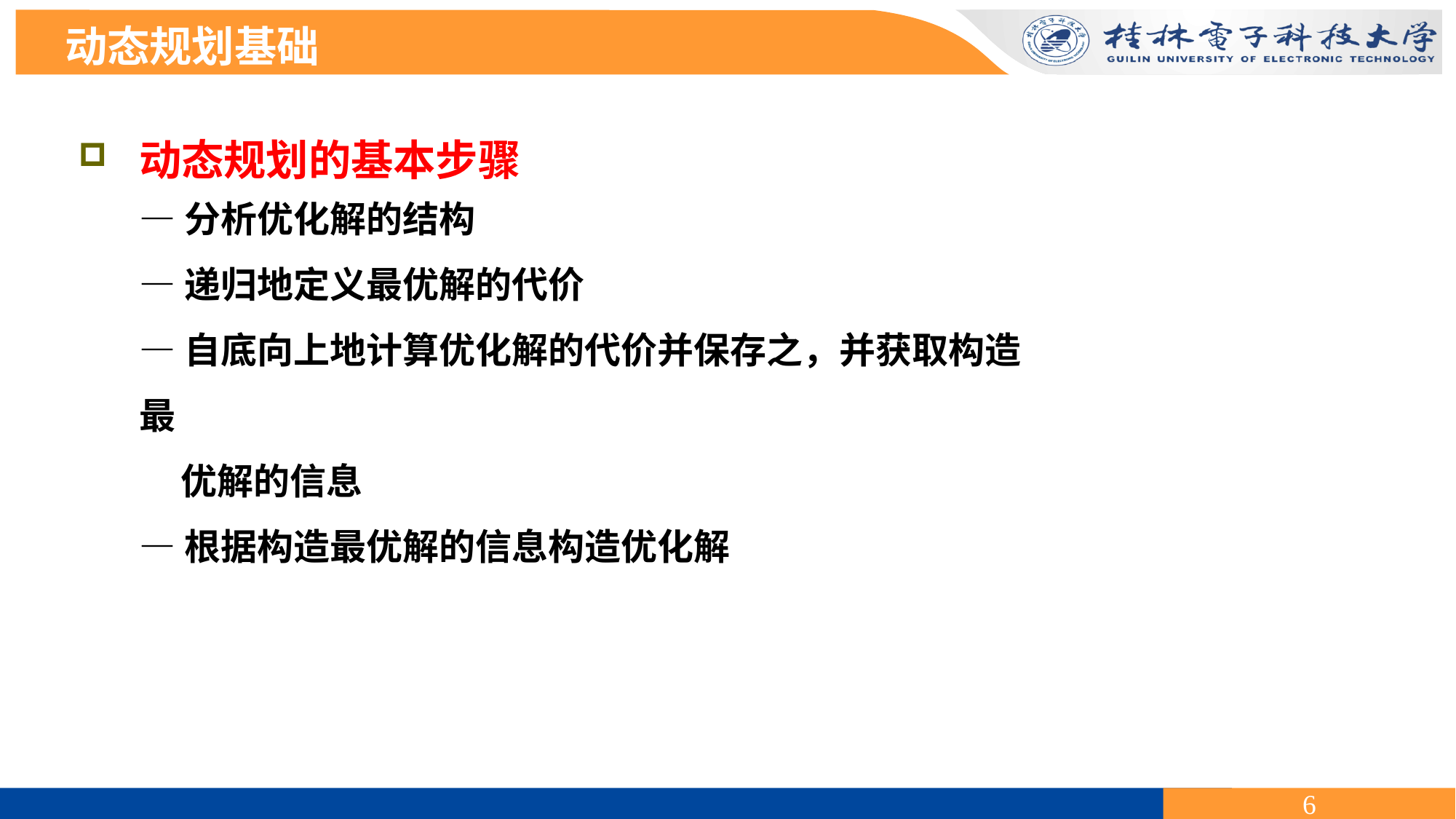

动态规划基础
 动态规划的基本步骤
—分析优化解的结构
—递归地定义最优解的代价
—自底向上地计算优化解的代价并保存之，并获取构造最
    优解的信息
—根据构造最优解的信息构造优化解